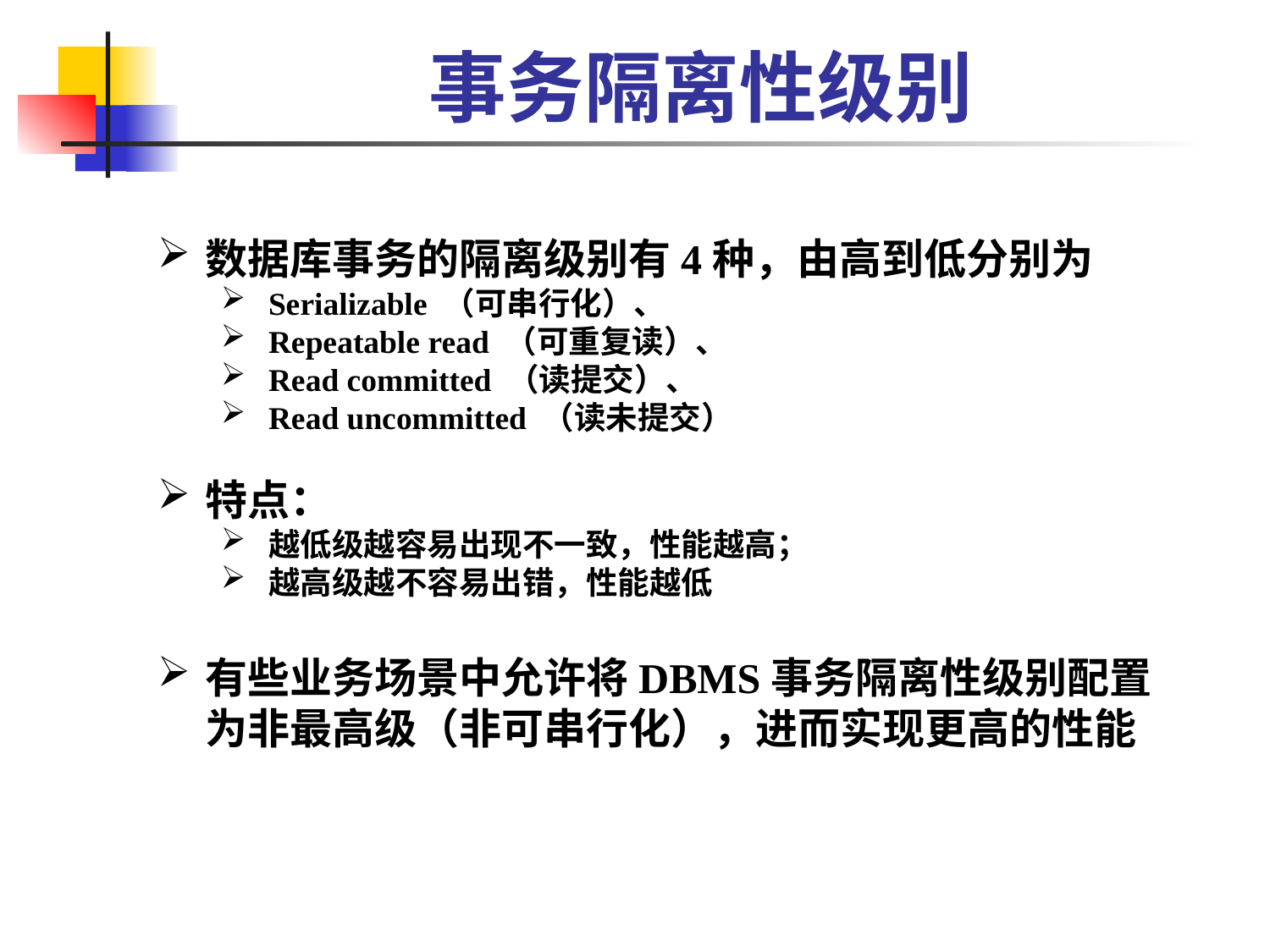

# 事务隔离性级别
数据库事务的隔离级别有4种，由高到低分别为
Serializable （可串行化）、
Repeatable read （可重复读）、
Read committed （读提交）、
Read uncommitted （读未提交）

特点：
越低级越容易出现不一致，性能越高；
越高级越不容易出错，性能越低

有些业务场景中允许将DBMS事务隔离性级别配置为非最高级（非可串行化），进而实现更高的性能